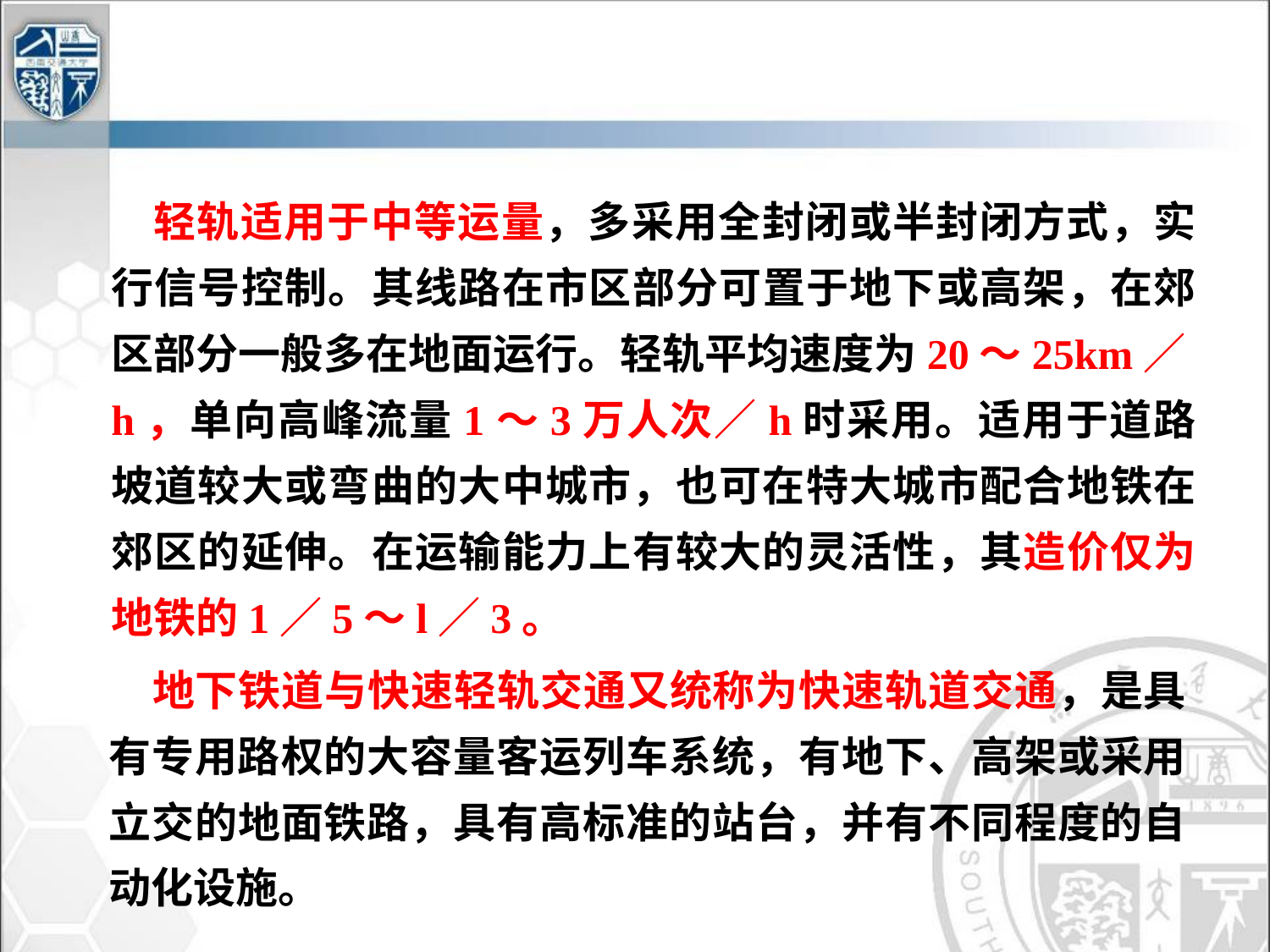

轻轨适用于中等运量，多采用全封闭或半封闭方式，实行信号控制。其线路在市区部分可置于地下或高架，在郊区部分一般多在地面运行。轻轨平均速度为20～25km／h，单向高峰流量1～3万人次／h时采用。适用于道路坡道较大或弯曲的大中城市，也可在特大城市配合地铁在郊区的延伸。在运输能力上有较大的灵活性，其造价仅为地铁的1／5～l／3。
    地下铁道与快速轻轨交通又统称为快速轨道交通，是具有专用路权的大容量客运列车系统，有地下、高架或采用立交的地面铁路，具有高标准的站台，并有不同程度的自动化设施。